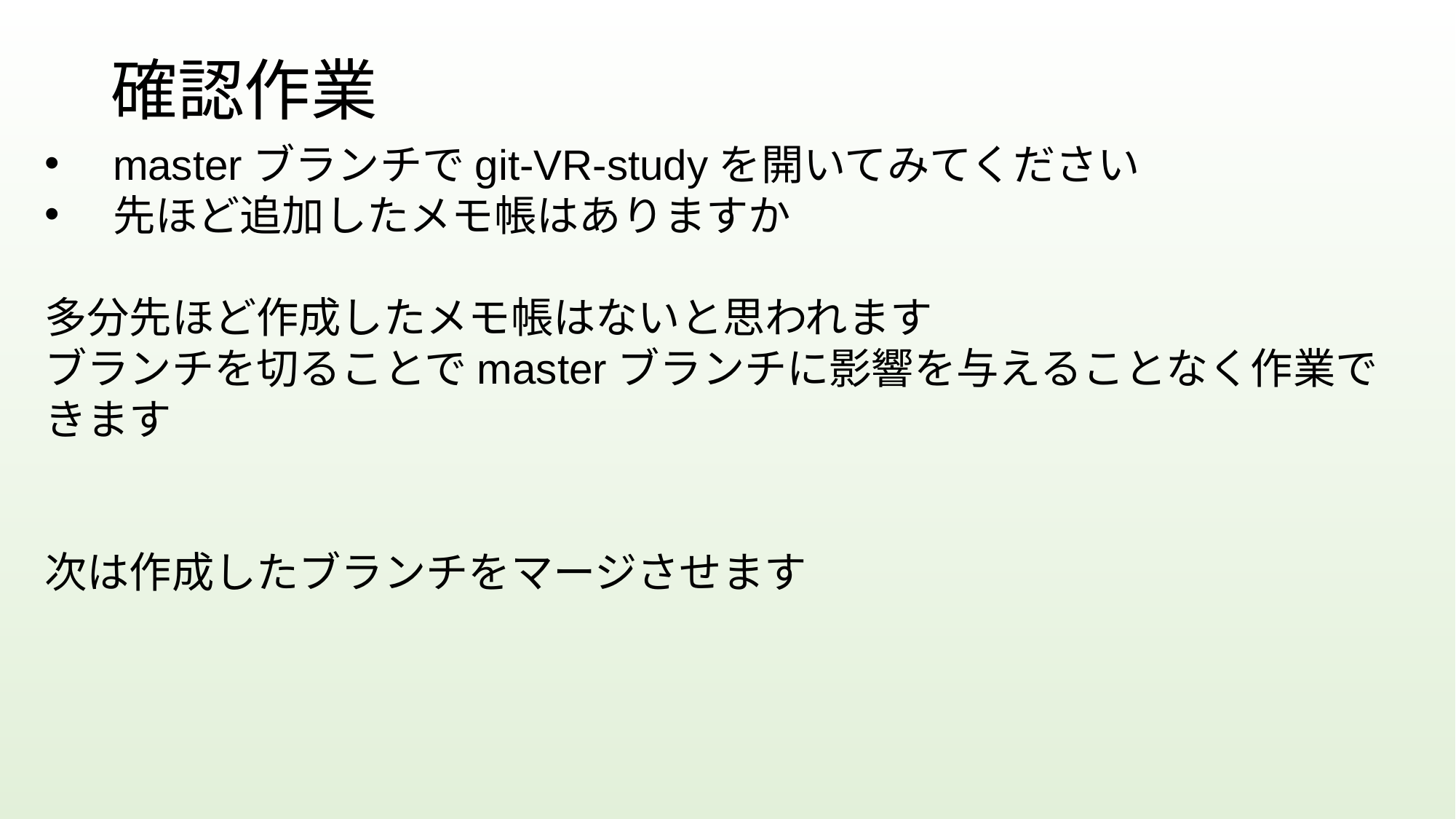

# 確認作業
masterブランチでgit-VR-studyを開いてみてください
先ほど追加したメモ帳はありますか

多分先ほど作成したメモ帳はないと思われます
ブランチを切ることでmasterブランチに影響を与えることなく作業できます

次は作成したブランチをマージさせます